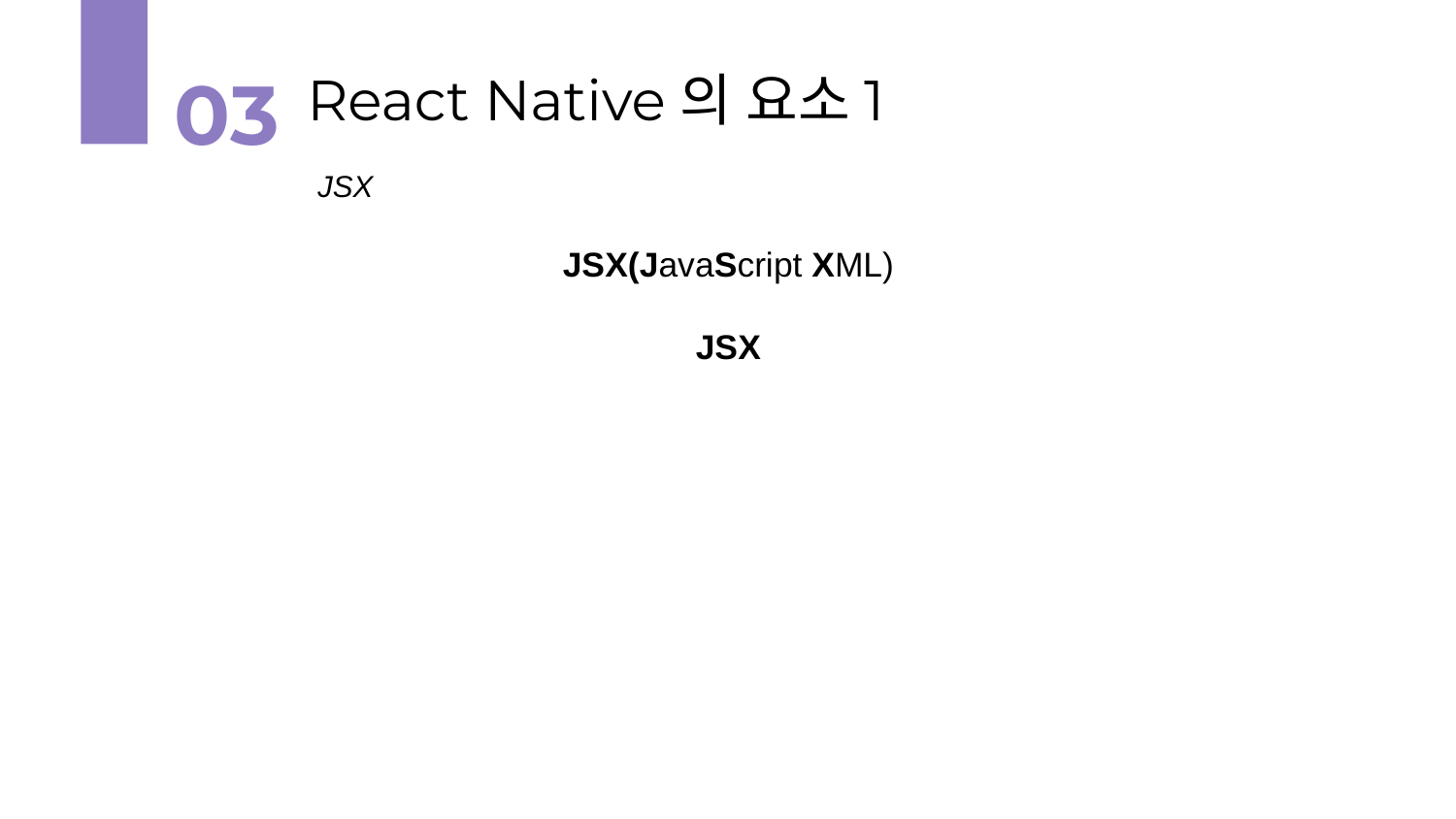

03
React Native의 요소1
JSX
JSX(JavaScript XML)

JSX